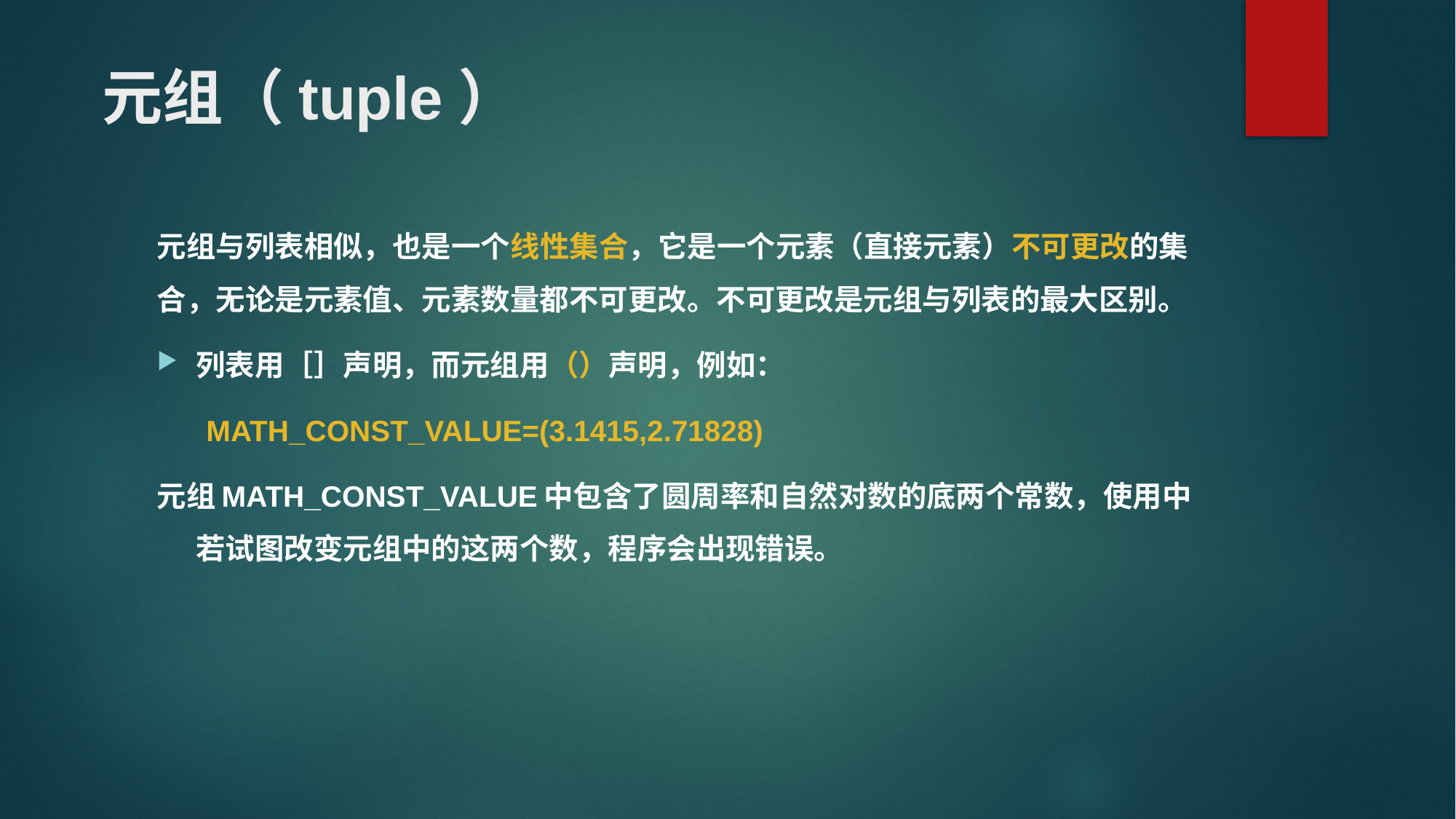

# 元组（tuple）
元组与列表相似，也是一个线性集合，它是一个元素（直接元素）不可更改的集合，无论是元素值、元素数量都不可更改。不可更改是元组与列表的最大区别。
列表用［］声明，而元组用（）声明，例如：
      MATH_CONST_VALUE=(3.1415,2.71828)
元组MATH_CONST_VALUE中包含了圆周率和自然对数的底两个常数，使用中若试图改变元组中的这两个数，程序会出现错误。